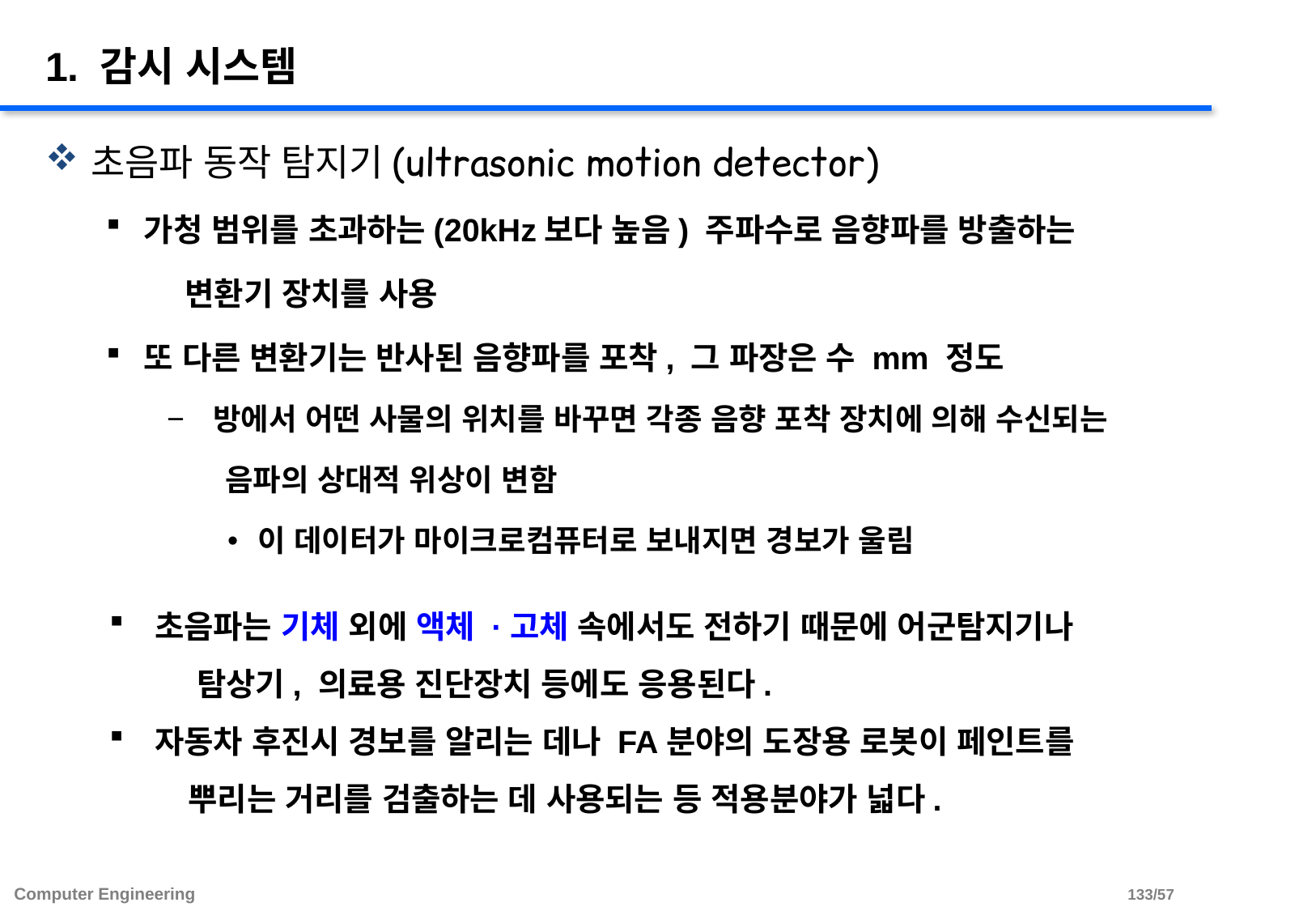

# 1. 감시 시스템
초음파 동작 탐지기(ultrasonic motion detector)
가청 범위를 초과하는(20kHz보다 높음) 주파수로 음향파를 방출하는
        변환기 장치를 사용
또 다른 변환기는 반사된 음향파를 포착, 그 파장은 수 mm 정도
 방에서 어떤 사물의 위치를 바꾸면 각종 음향 포착 장치에 의해 수신되는
      음파의 상대적 위상이 변함
이 데이터가 마이크로컴퓨터로 보내지면 경보가 울림
초음파는 기체 외에 액체 ·고체 속에서도 전하기 때문에 어군탐지기나
         탐상기, 의료용 진단장치 등에도 응용된다.
자동차 후진시 경보를 알리는 데나 FA분야의 도장용 로봇이 페인트를
        뿌리는 거리를 검출하는 데 사용되는 등 적용분야가 넓다.